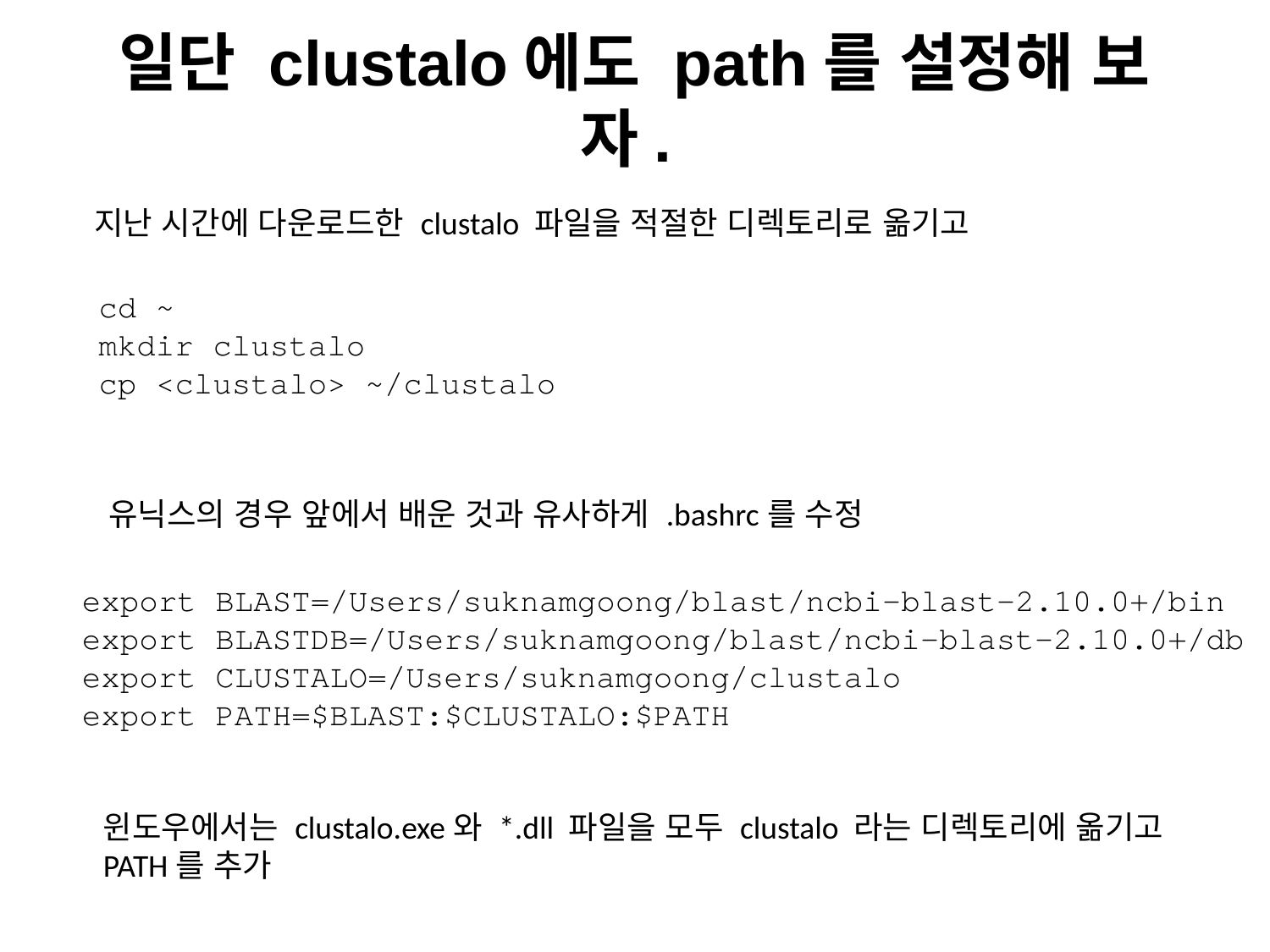

# 일단 clustalo에도 path를 설정해 보자.
지난 시간에 다운로드한 clustalo 파일을 적절한 디렉토리로 옮기고
cd ~
mkdir clustalo
cp <clustalo> ~/clustalo
유닉스의 경우 앞에서 배운 것과 유사하게 .bashrc를 수정
export BLAST=/Users/suknamgoong/blast/ncbi-blast-2.10.0+/bin
export BLASTDB=/Users/suknamgoong/blast/ncbi-blast-2.10.0+/db
export CLUSTALO=/Users/suknamgoong/clustalo
export PATH=$BLAST:$CLUSTALO:$PATH

윈도우에서는 clustalo.exe와 *.dll 파일을 모두 clustalo 라는 디렉토리에 옮기고
PATH를 추가